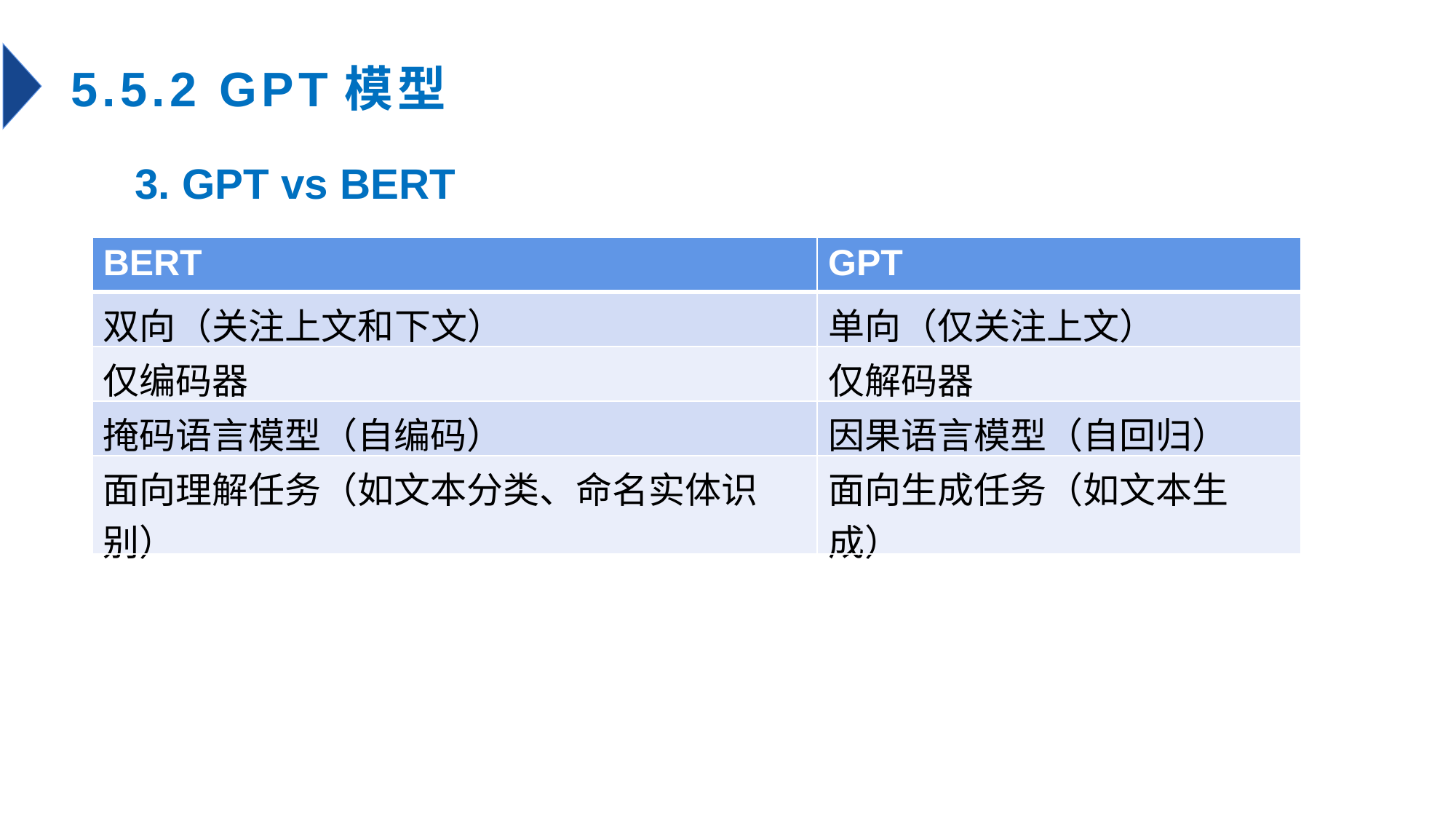

5.5.2 GPT模型

3. GPT vs BERT
| BERT | GPT |
| --- | --- |
| 双向（关注上文和下文） | 单向（仅关注上文） |
| 仅编码器 | 仅解码器 |
| 掩码语言模型（自编码） | 因果语言模型（自回归） |
| 面向理解任务（如文本分类、命名实体识别） | 面向生成任务（如文本生成） |